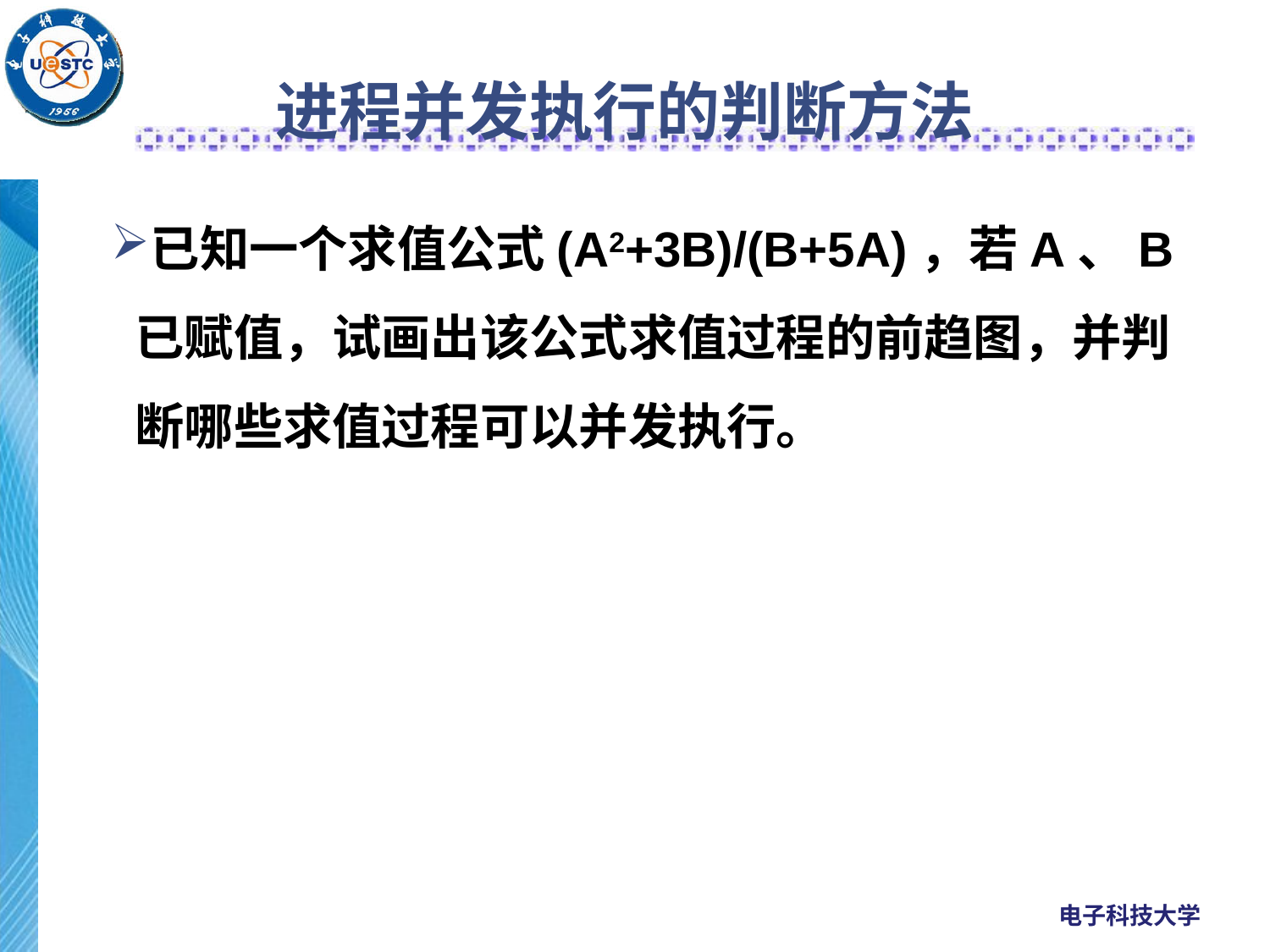

# 进程并发执行的判断方法
已知一个求值公式(A2+3B)/(B+5A)，若A、B已赋值，试画出该公式求值过程的前趋图，并判断哪些求值过程可以并发执行。